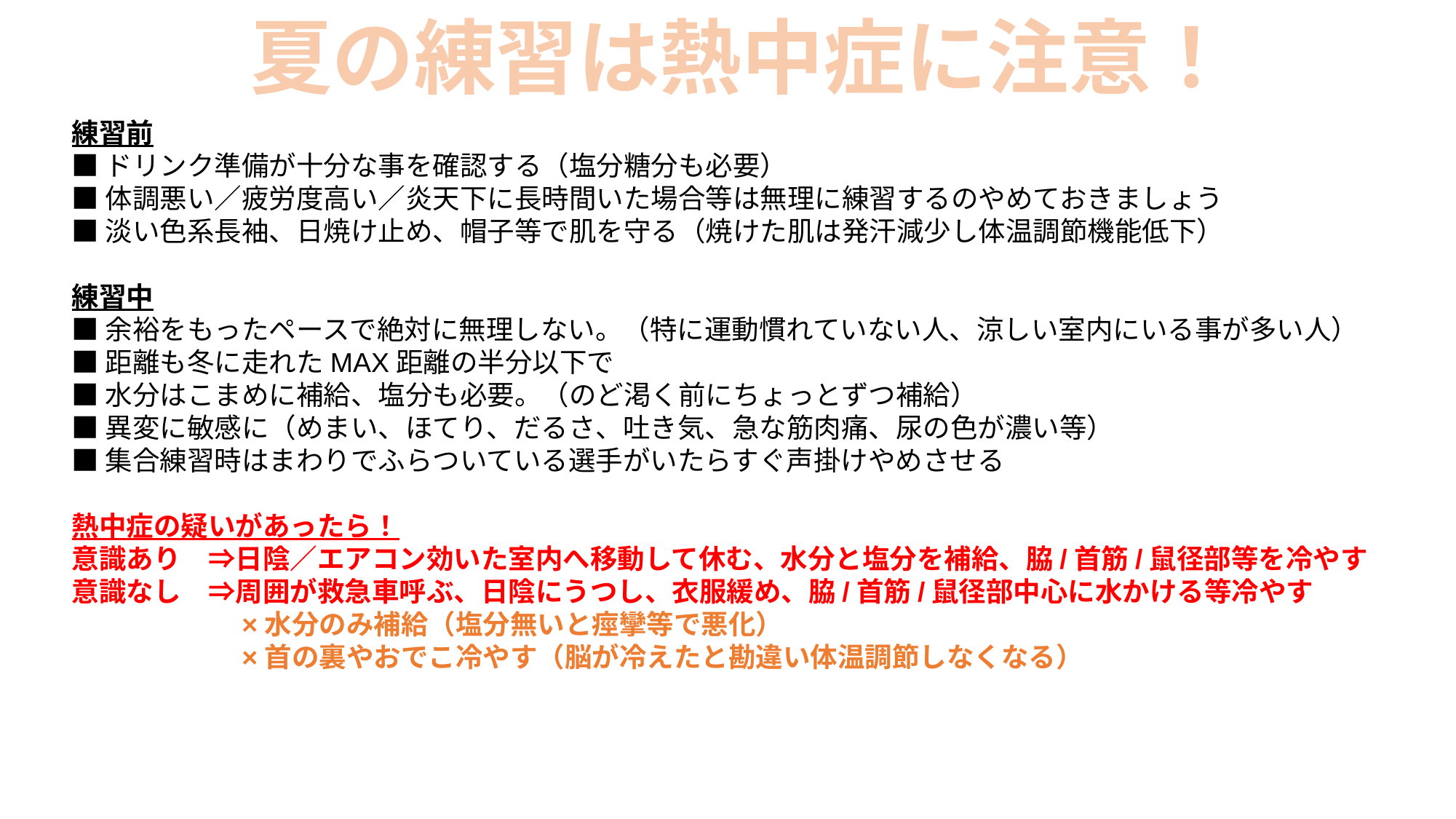

夏の練習は熱中症に注意！
練習前
■ドリンク準備が十分な事を確認する（塩分糖分も必要）
■体調悪い／疲労度高い／炎天下に長時間いた場合等は無理に練習するのやめておきましょう
■淡い色系長袖、日焼け止め、帽子等で肌を守る（焼けた肌は発汗減少し体温調節機能低下）

練習中
■余裕をもったペースで絶対に無理しない。（特に運動慣れていない人、涼しい室内にいる事が多い人）
■距離も冬に走れたMAX距離の半分以下で
■水分はこまめに補給、塩分も必要。（のど渇く前にちょっとずつ補給）
■異変に敏感に（めまい、ほてり、だるさ、吐き気、急な筋肉痛、尿の色が濃い等）
■集合練習時はまわりでふらついている選手がいたらすぐ声掛けやめさせる

熱中症の疑いがあったら！
意識あり　⇒日陰／エアコン効いた室内へ移動して休む、水分と塩分を補給、脇/首筋/鼠径部等を冷やす
意識なし　⇒周囲が救急車呼ぶ、日陰にうつし、衣服緩め、脇/首筋/鼠径部中心に水かける等冷やす
　　　　　　×水分のみ補給（塩分無いと痙攣等で悪化）
　　　　　　×首の裏やおでこ冷やす（脳が冷えたと勘違い体温調節しなくなる）